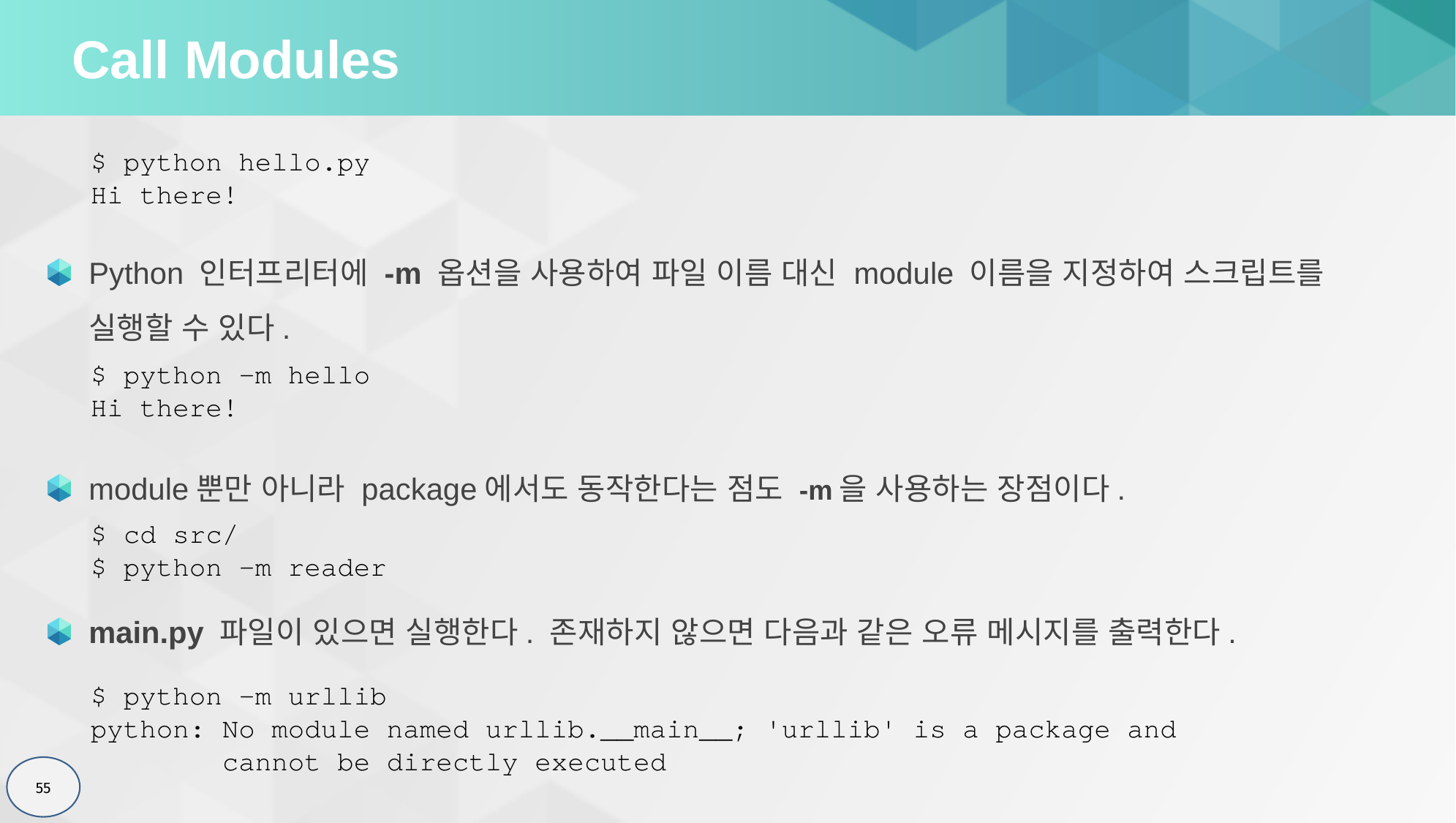

# Call Modules
$ python hello.py
Hi there!
Python 인터프리터에 -m 옵션을 사용하여 파일 이름 대신 module 이름을 지정하여 스크립트를 실행할 수 있다.

$ python -m hello
Hi there!
module뿐만 아니라 package에서도 동작한다는 점도 -m을 사용하는 장점이다.

$ cd src/
$ python -m reader
main.py 파일이 있으면 실행한다. 존재하지 않으면 다음과 같은 오류 메시지를 출력한다.

$ python -m urllib
python: No module named urllib.__main__; 'urllib' is a package and
        cannot be directly executed